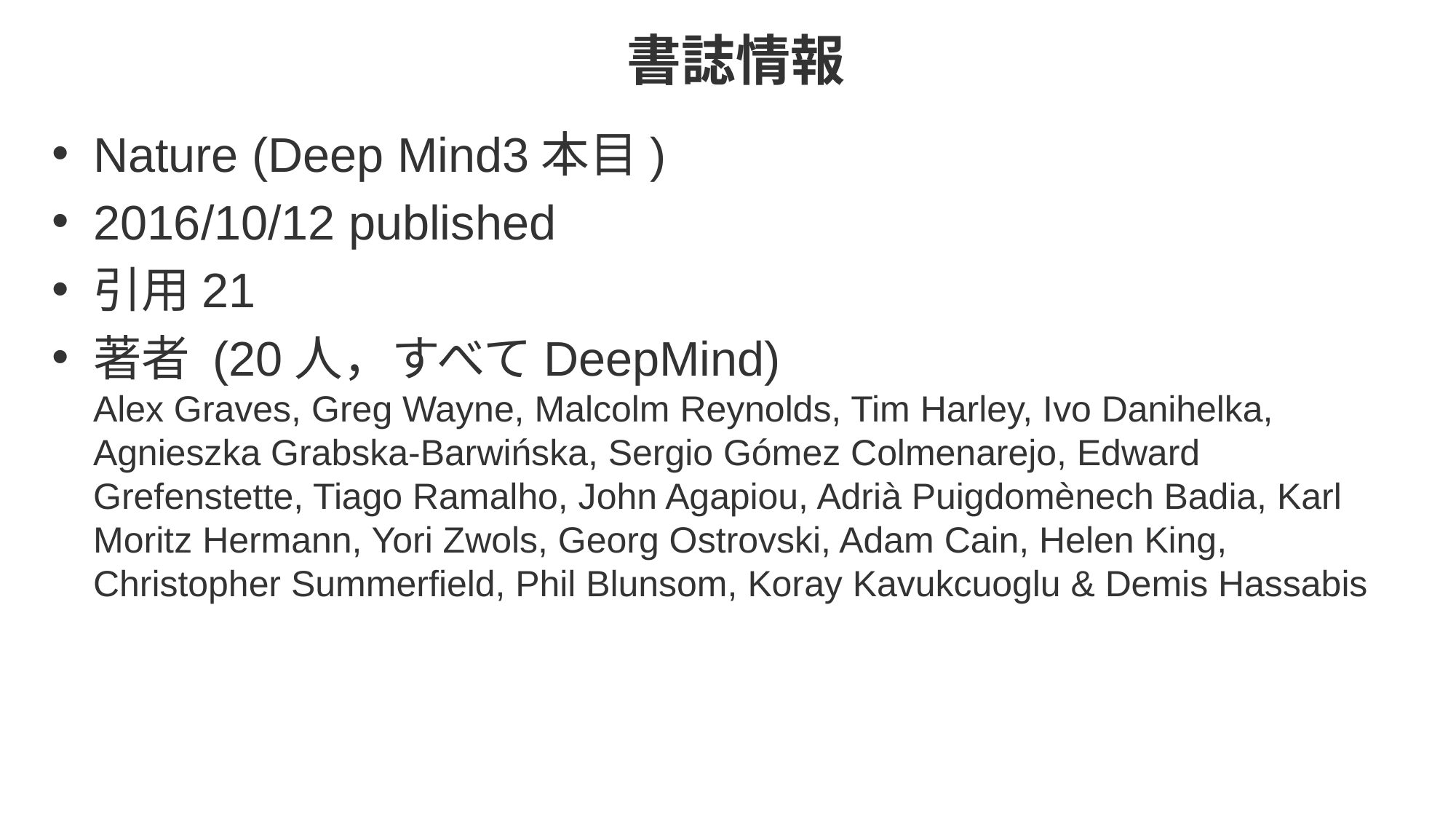

# 書誌情報
Nature (Deep Mind3本目)
2016/10/12 published
引用21
著者 (20人，すべてDeepMind)
Alex Graves, Greg Wayne, Malcolm Reynolds, Tim Harley, Ivo Danihelka, Agnieszka Grabska-Barwińska, Sergio Gómez Colmenarejo, Edward Grefenstette, Tiago Ramalho, John Agapiou, Adrià Puigdomènech Badia, Karl Moritz Hermann, Yori Zwols, Georg Ostrovski, Adam Cain, Helen King, Christopher Summerfield, Phil Blunsom, Koray Kavukcuoglu & Demis Hassabis